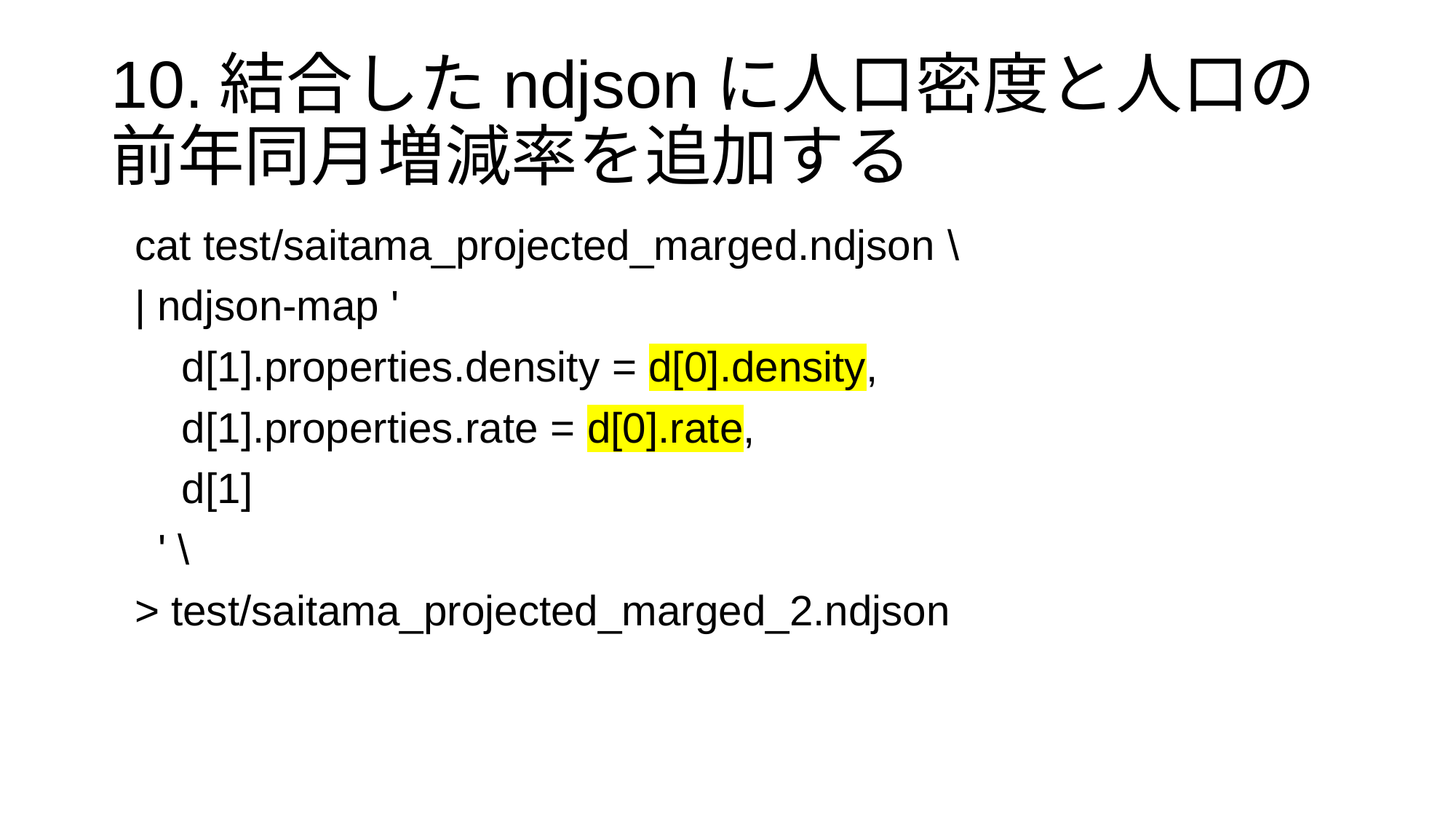

# 10.結合したndjsonに人口密度と人口の前年同月増減率を追加する
  cat test/saitama_projected_marged.ndjson \
  | ndjson-map '
      d[1].properties.density = d[0].density,
      d[1].properties.rate = d[0].rate,
      d[1]
    ' \
  > test/saitama_projected_marged_2.ndjson